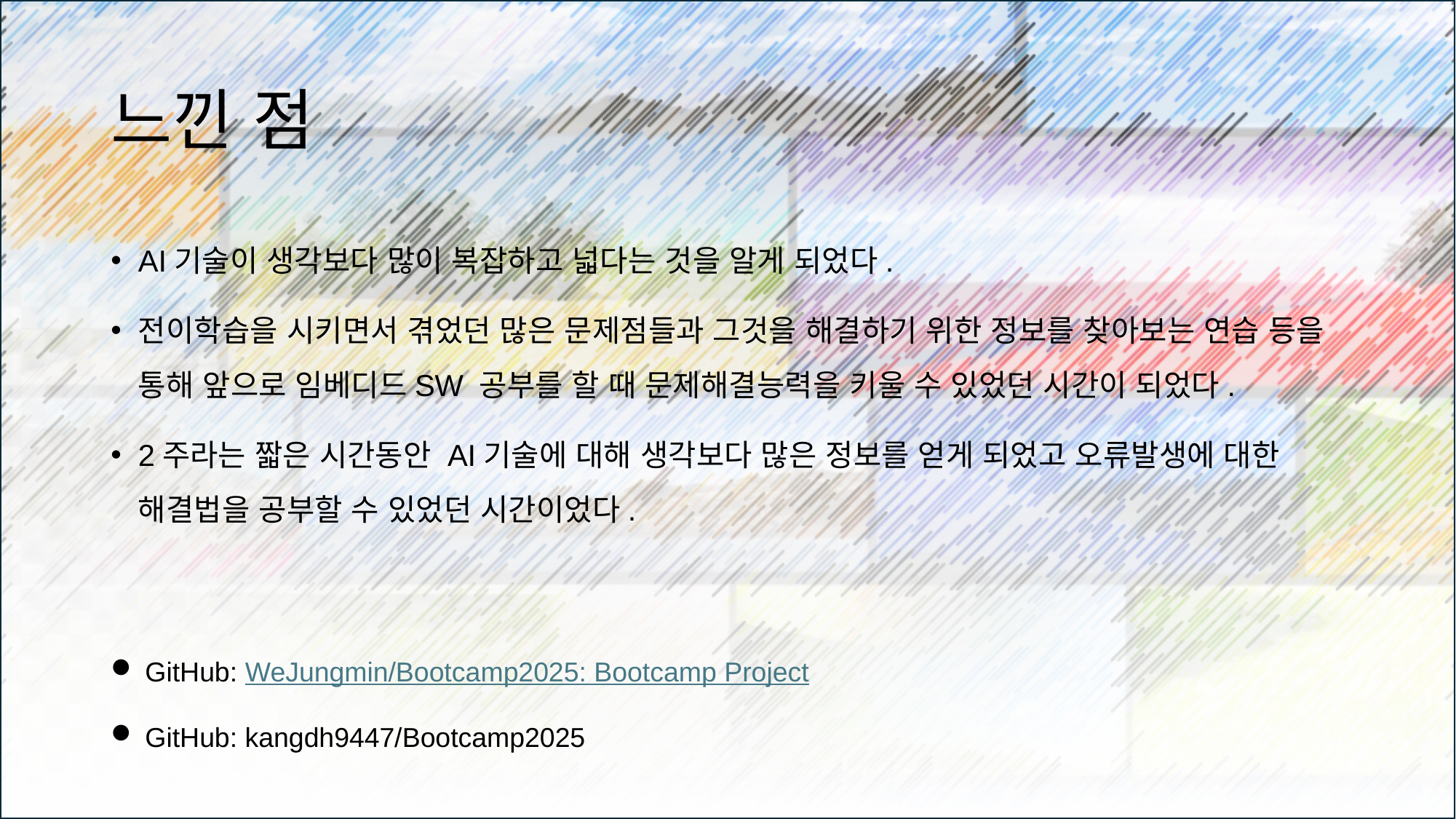

# 느낀 점
AI기술이 생각보다 많이 복잡하고 넓다는 것을 알게 되었다.
전이학습을 시키면서 겪었던 많은 문제점들과 그것을 해결하기 위한 정보를 찾아보는 연습 등을 통해 앞으로 임베디드SW 공부를 할 때 문제해결능력을 키울 수 있었던 시간이 되었다.
2주라는 짧은 시간동안 AI기술에 대해 생각보다 많은 정보를 얻게 되었고 오류발생에 대한 해결법을 공부할 수 있었던 시간이었다.
GitHub: WeJungmin/Bootcamp2025: Bootcamp Project
GitHub: kangdh9447/Bootcamp2025